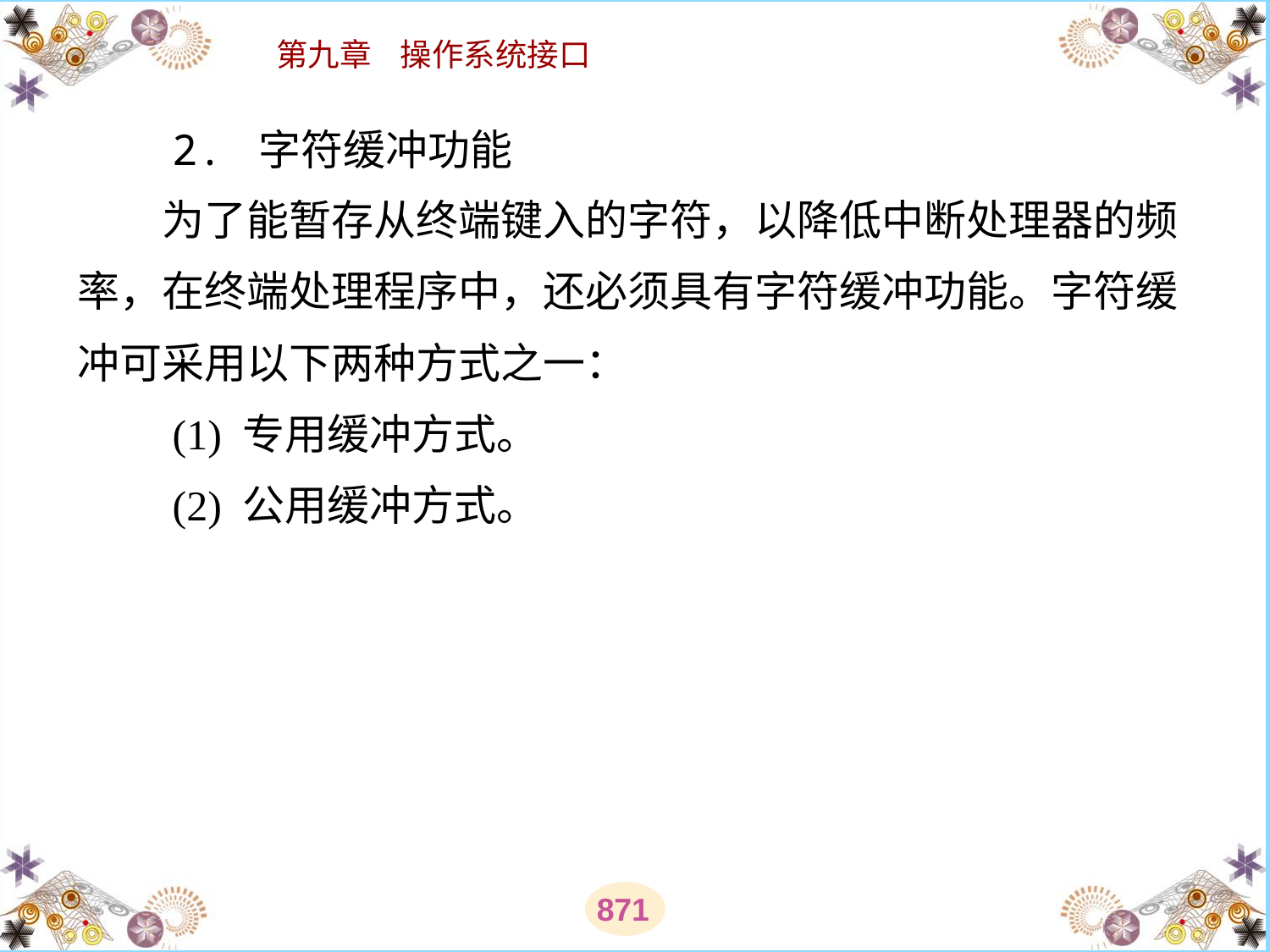

# 2. 字符缓冲功能 　　为了能暂存从终端键入的字符，以降低中断处理器的频率，在终端处理程序中，还必须具有字符缓冲功能。字符缓冲可采用以下两种方式之一： 　　(1) 专用缓冲方式。 　　(2) 公用缓冲方式。